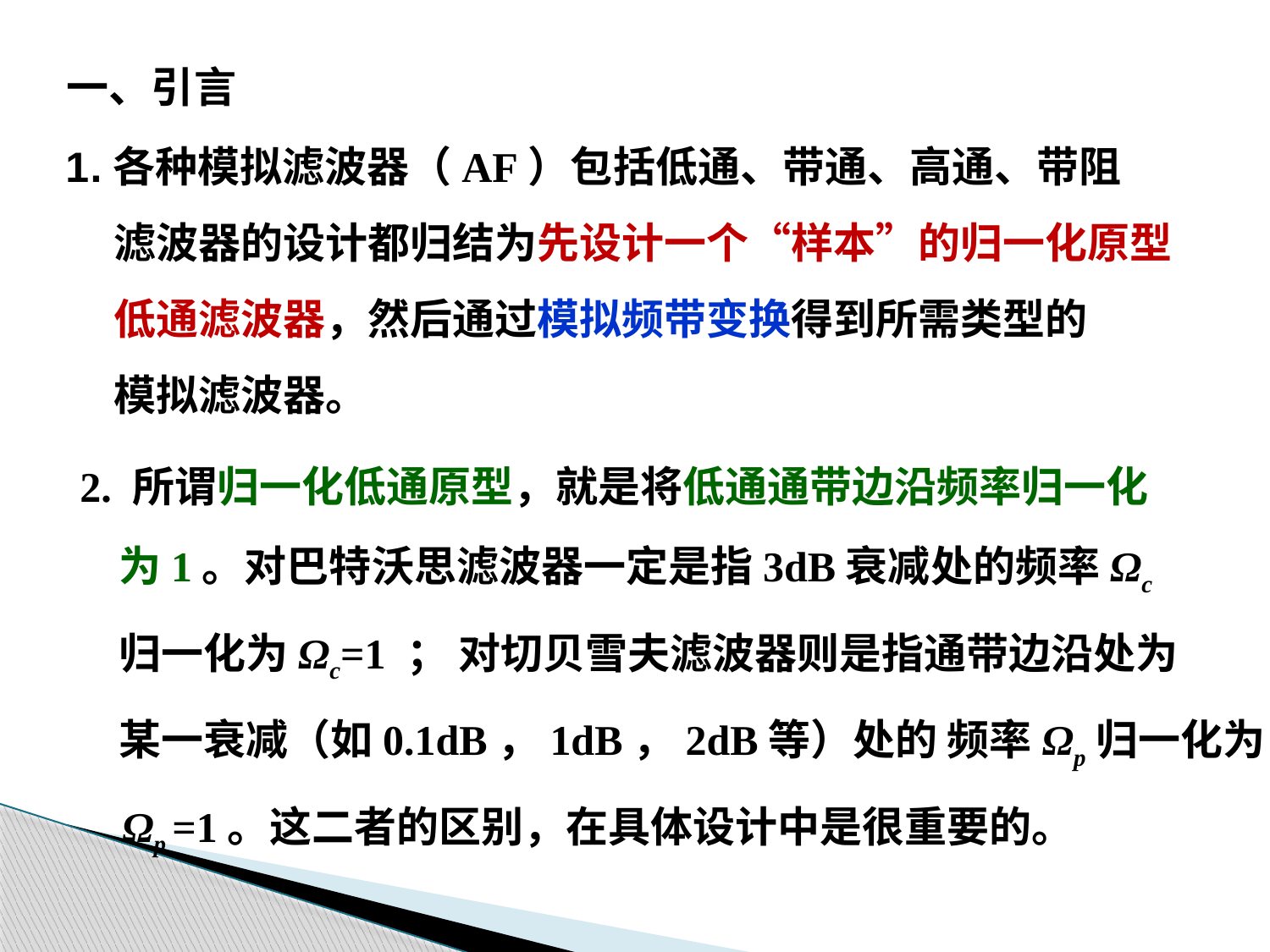

一、引言
各种模拟滤波器（AF）包括低通、带通、高通、带阻
    滤波器的设计都归结为先设计一个“样本”的归一化原型
    低通滤波器，然后通过模拟频带变换得到所需类型的
    模拟滤波器。
2. 所谓归一化低通原型，就是将低通通带边沿频率归一化
   为1。对巴特沃思滤波器一定是指3dB衰减处的频率Ωc
   归一化为Ωc=1 ； 对切贝雪夫滤波器则是指通带边沿处为
   某一衰减（如0.1dB，1dB，2dB等）处的 频率Ωp归一化为
    Ωp =1。这二者的区别，在具体设计中是很重要的。